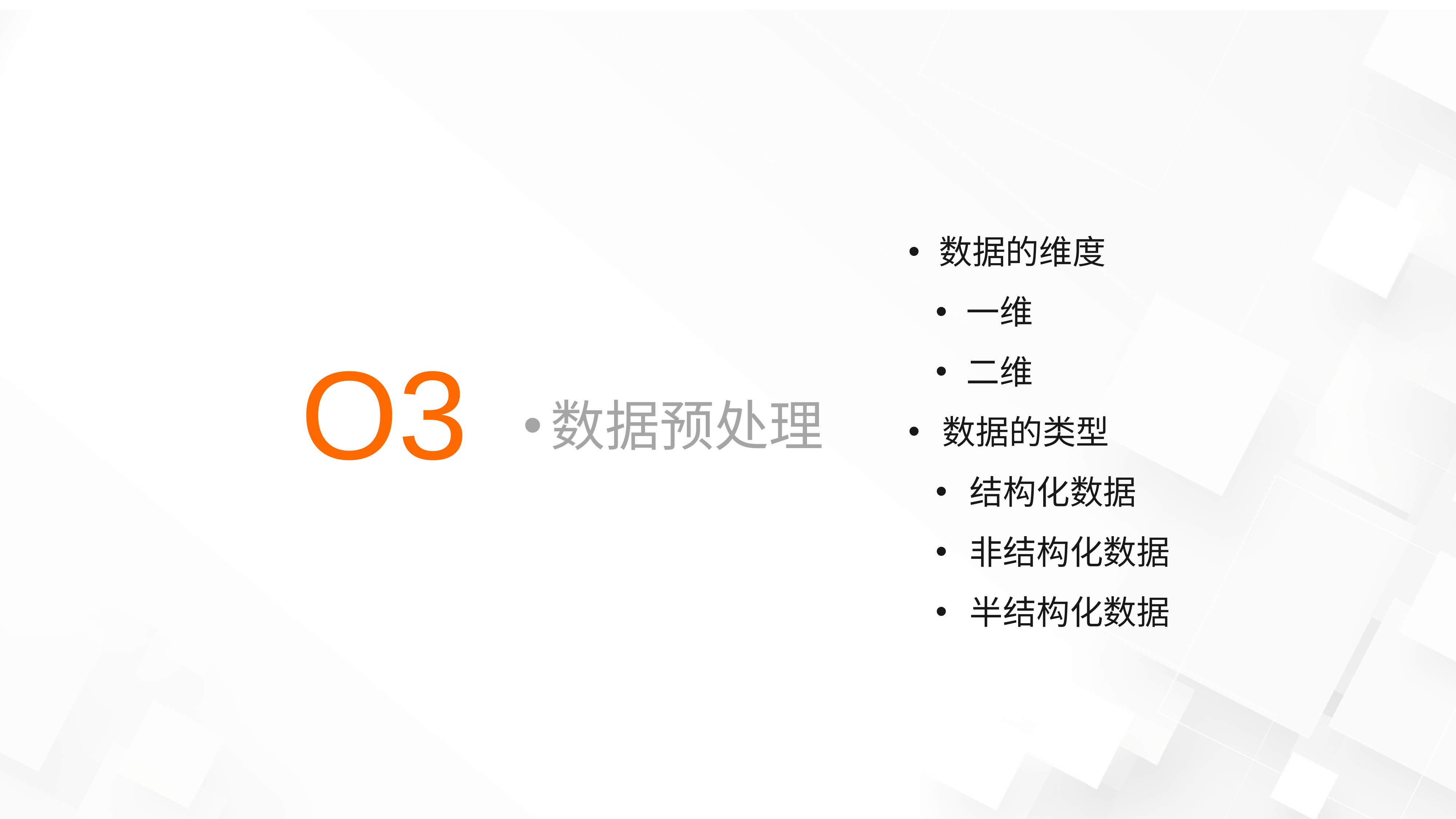

数据的维度
一维
二维
数据的类型
结构化数据
非结构化数据
半结构化数据
数据预处理